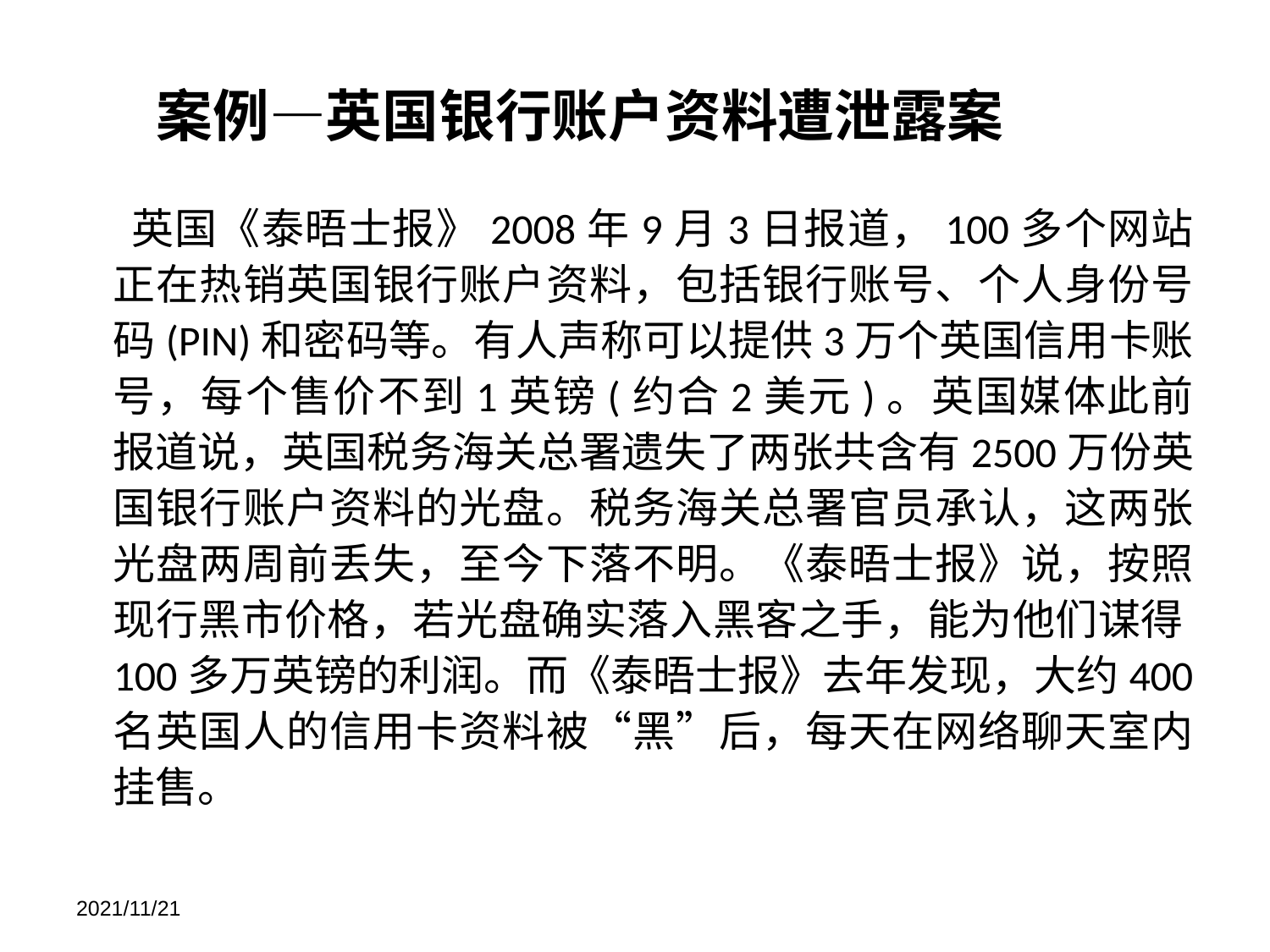

案例—英国银行账户资料遭泄露案
     英国《泰晤士报》2008年9月3日报道，100多个网站正在热销英国银行账户资料，包括银行账号、个人身份号码(PIN)和密码等。有人声称可以提供3万个英国信用卡账号，每个售价不到1英镑(约合2美元)。英国媒体此前报道说，英国税务海关总署遗失了两张共含有2500万份英国银行账户资料的光盘。税务海关总署官员承认，这两张光盘两周前丢失，至今下落不明。《泰晤士报》说，按照现行黑市价格，若光盘确实落入黑客之手，能为他们谋得100多万英镑的利润。而《泰晤士报》去年发现，大约400名英国人的信用卡资料被“黑”后，每天在网络聊天室内挂售。
2021/11/21